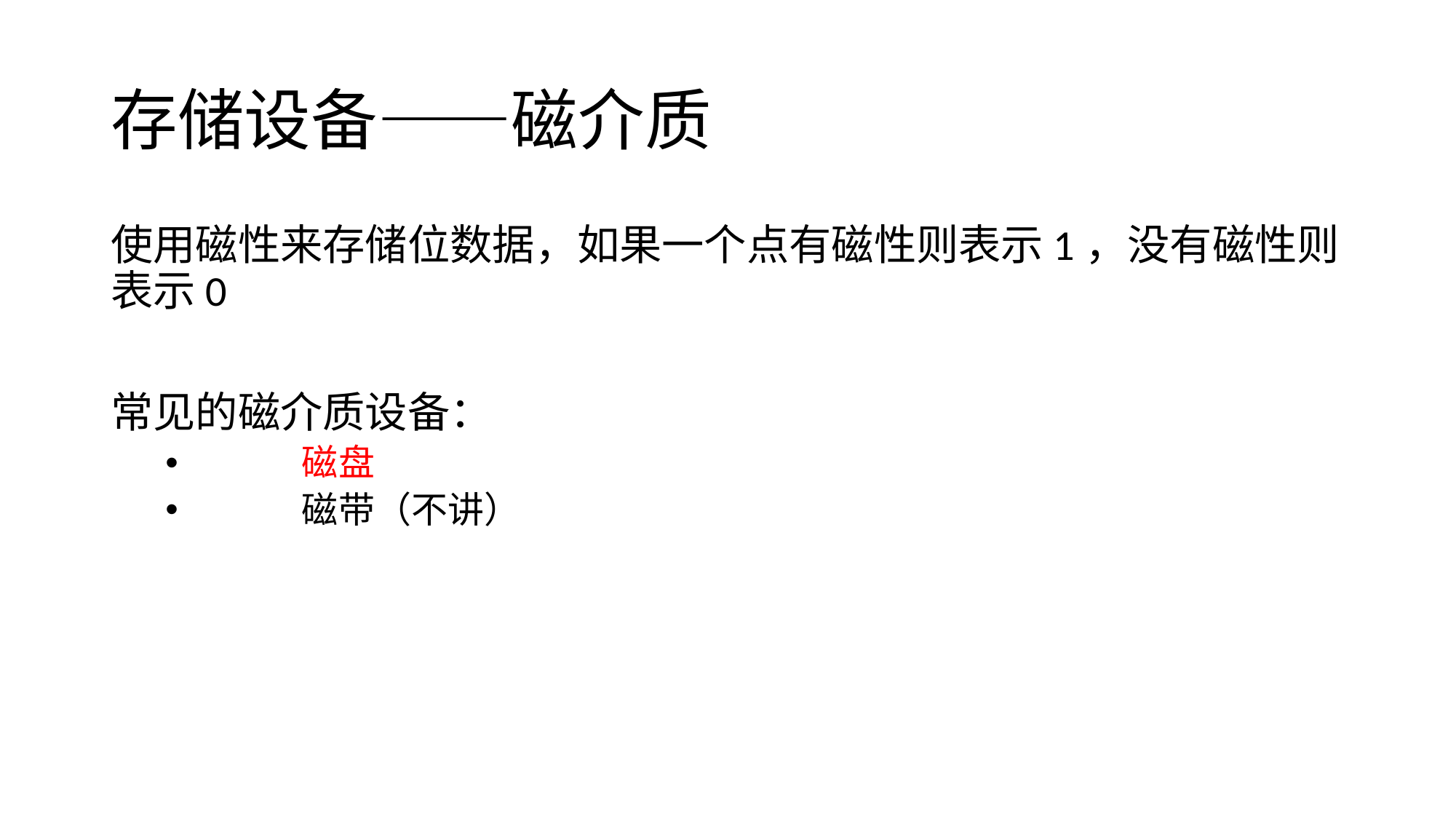

# 存储设备——磁介质
使用磁性来存储位数据，如果一个点有磁性则表示1，没有磁性则表示0

常见的磁介质设备：
	磁盘
	磁带（不讲）